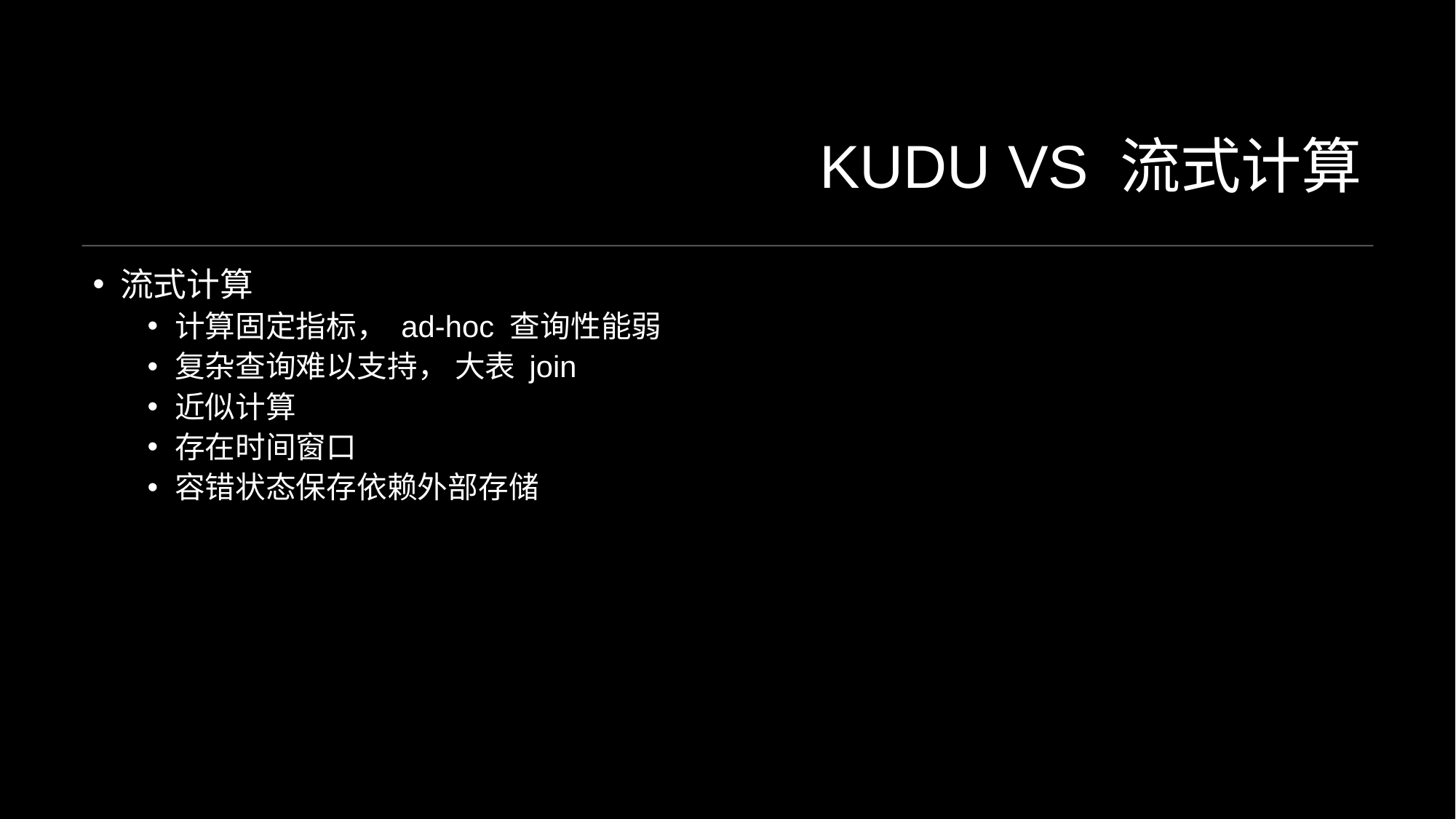

# KUDU vs 流式计算
流式计算
计算固定指标， ad-hoc 查询性能弱
复杂查询难以支持， 大表 join
近似计算
存在时间窗口
容错状态保存依赖外部存储